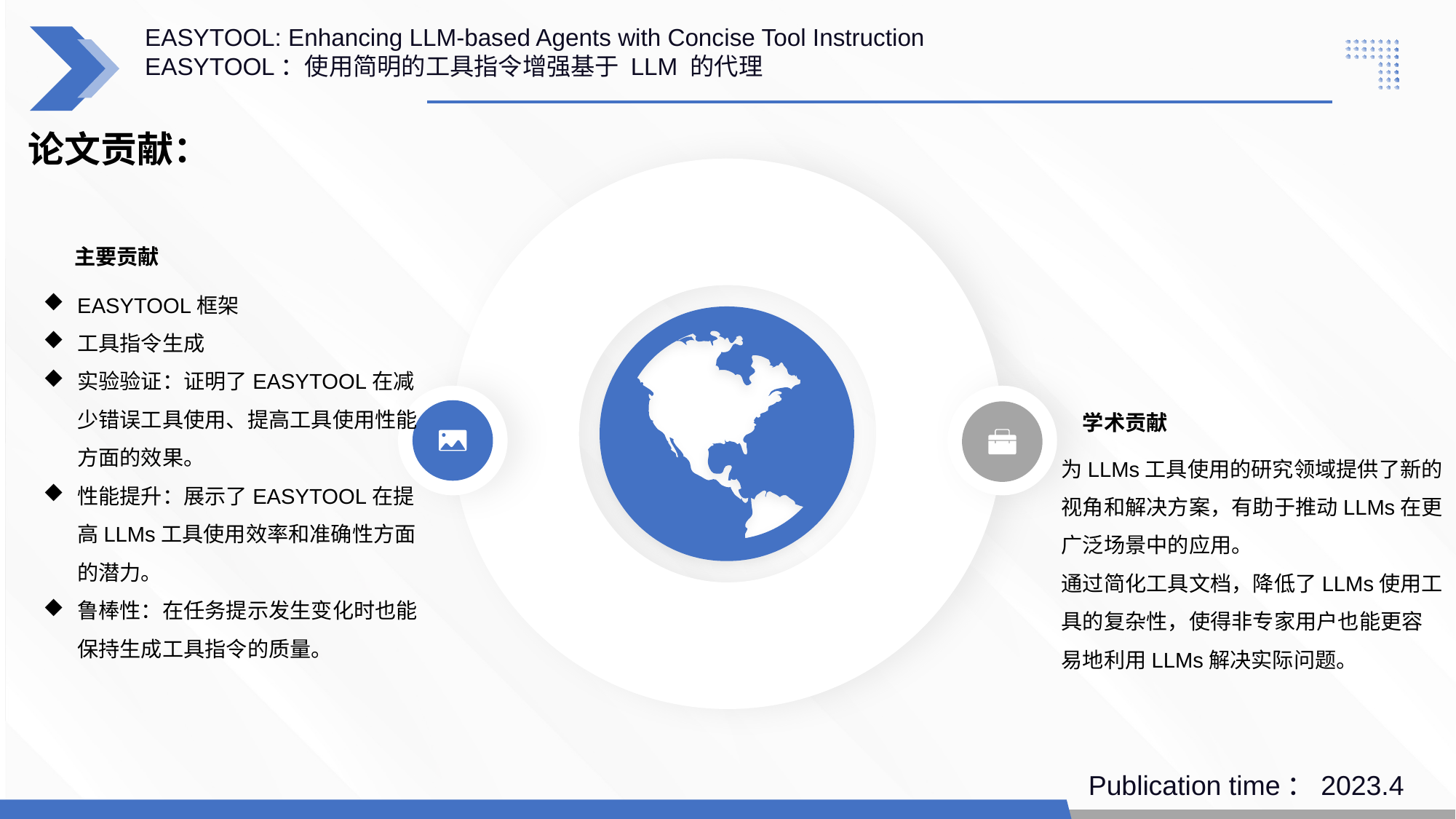

EASYTOOL: Enhancing LLM-based Agents with Concise Tool Instruction
EASYTOOL：使用简明的工具指令增强基于 LLM 的代理
论文贡献：

主要贡献
EASYTOOL框架
工具指令生成
实验验证：证明了EASYTOOL在减少错误工具使用、提高工具使用性能方面的效果。
性能提升：展示了EASYTOOL在提高LLMs工具使用效率和准确性方面的潜力。
鲁棒性：在任务提示发生变化时也能保持生成工具指令的质量。

学术贡献
为LLMs工具使用的研究领域提供了新的视角和解决方案，有助于推动LLMs在更广泛场景中的应用。
通过简化工具文档，降低了LLMs使用工具的复杂性，使得非专家用户也能更容易地利用LLMs解决实际问题。
Publication time：2023.4